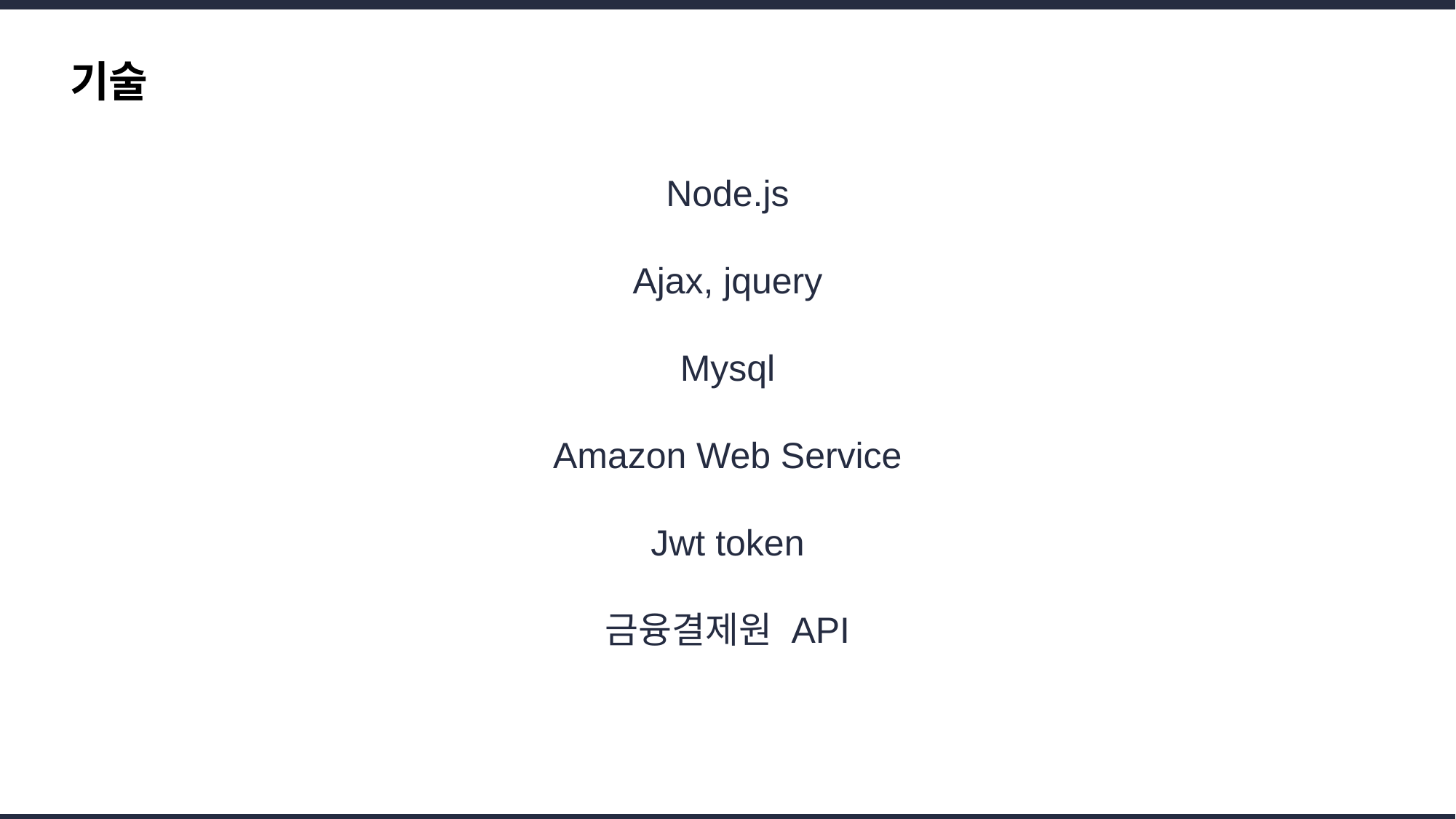

기술
Node.js

Ajax, jquery

Mysql

Amazon Web Service

Jwt token

금융결제원 API